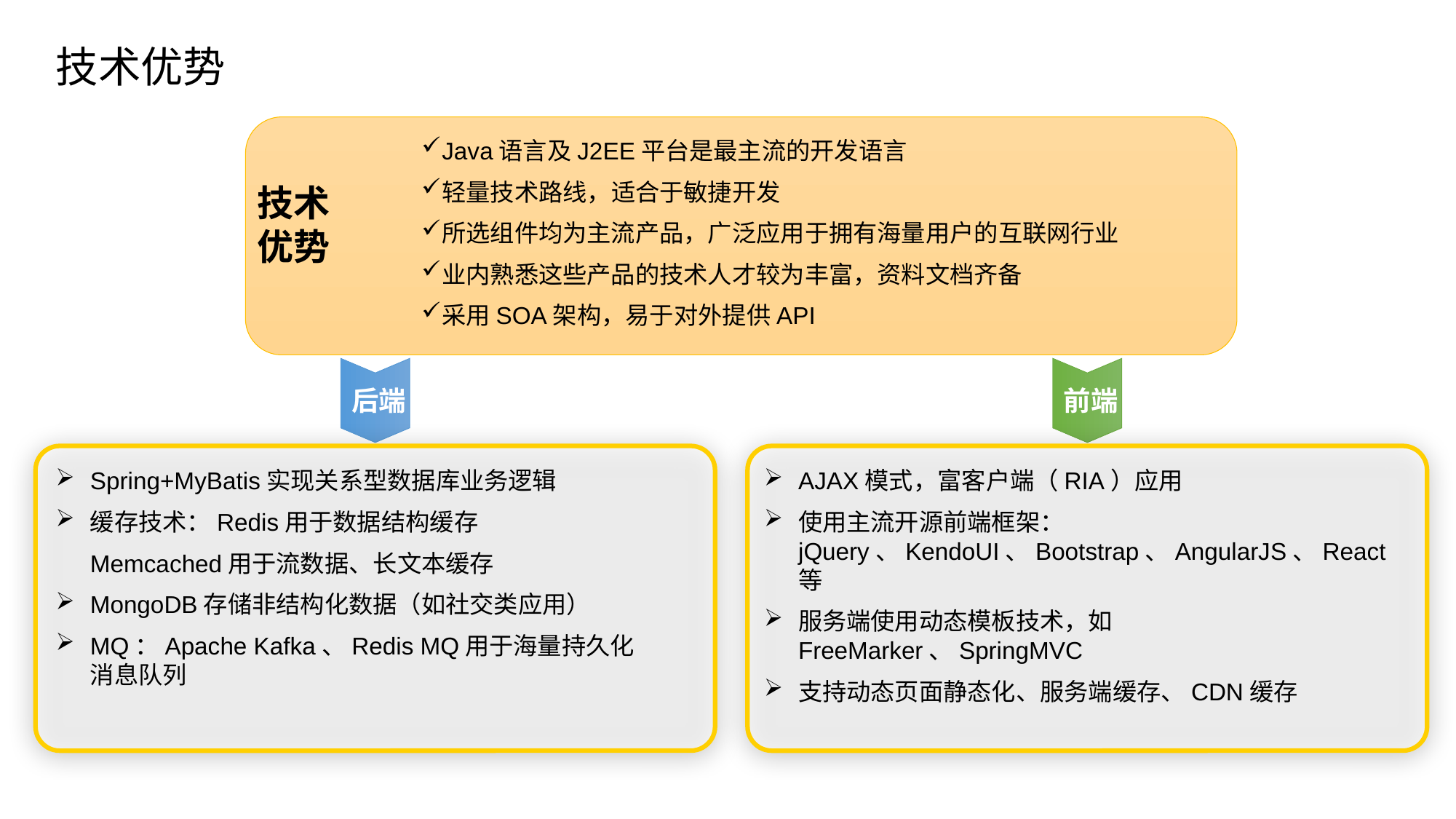

# 技术优势

Java语言及J2EE平台是最主流的开发语言
轻量技术路线，适合于敏捷开发
所选组件均为主流产品，广泛应用于拥有海量用户的互联网行业
业内熟悉这些产品的技术人才较为丰富，资料文档齐备
采用SOA架构，易于对外提供API
技术优势
后端
前端

Spring+MyBatis实现关系型数据库业务逻辑
缓存技术：Redis用于数据结构缓存
Memcached用于流数据、长文本缓存
MongoDB存储非结构化数据（如社交类应用）
MQ：Apache Kafka、Redis MQ用于海量持久化消息队列
AJAX模式，富客户端（RIA）应用
使用主流开源前端框架：jQuery、KendoUI、Bootstrap、AngularJS、React等
服务端使用动态模板技术，如FreeMarker、SpringMVC
支持动态页面静态化、服务端缓存、CDN缓存